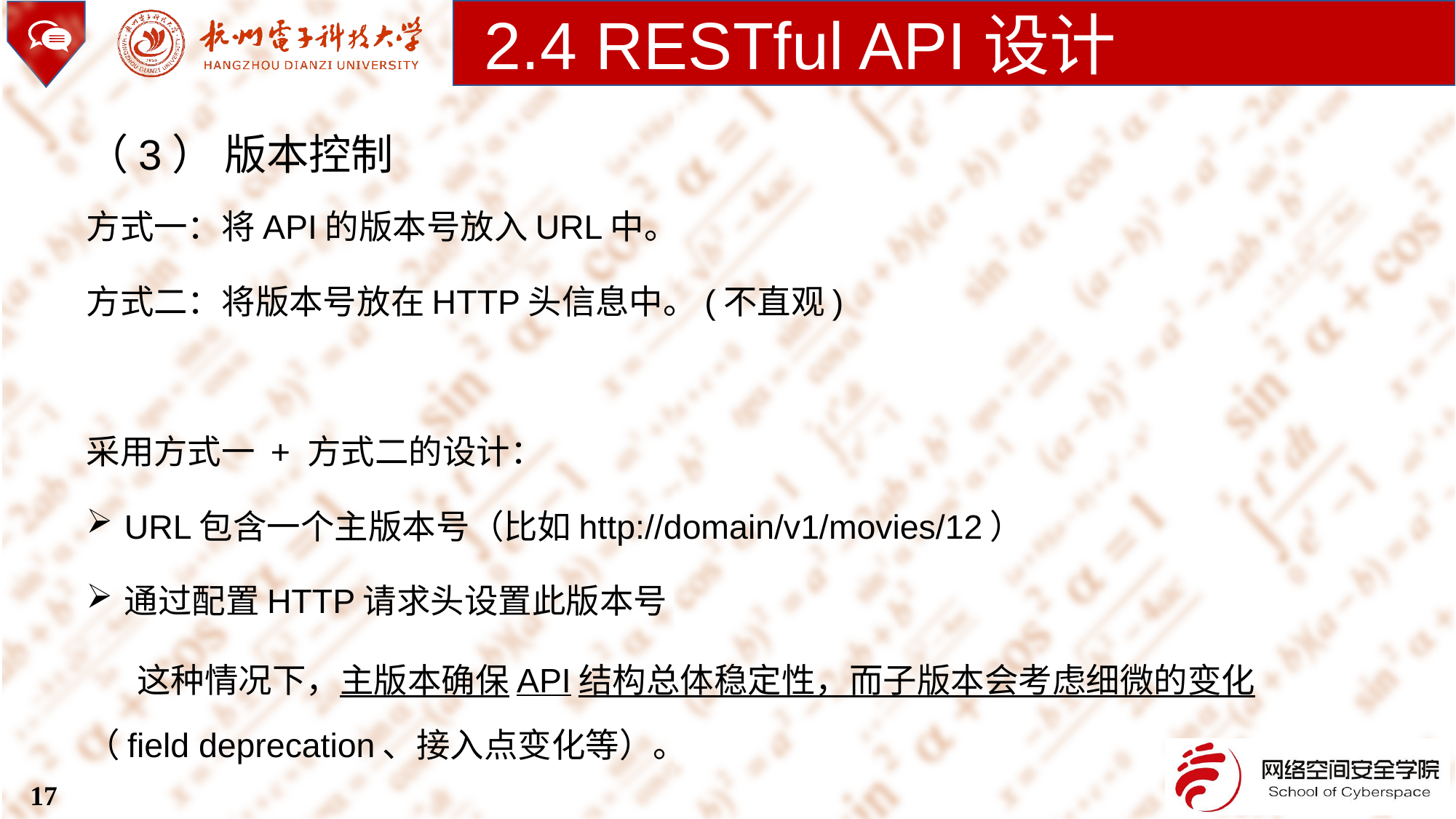

2.4 RESTful API设计
（3） 版本控制
方式一：将API的版本号放入URL中。
方式二：将版本号放在HTTP头信息中。(不直观)

采用方式一 + 方式二的设计：
URL包含一个主版本号（比如http://domain/v1/movies/12）
通过配置HTTP请求头设置此版本号
这种情况下，主版本确保API结构总体稳定性，而子版本会考虑细微的变化（field deprecation、接入点变化等）。
17